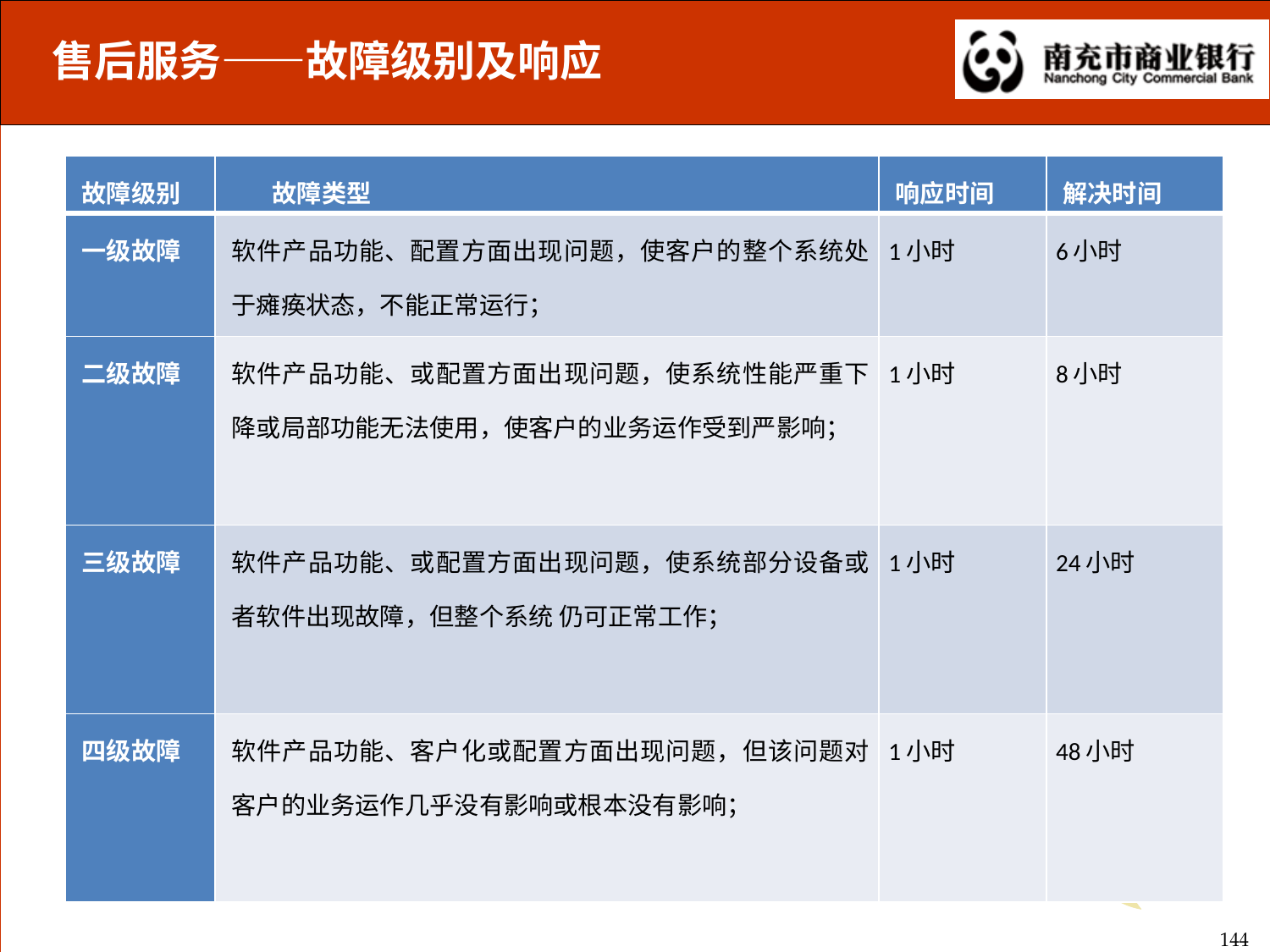

售后服务——故障级别及响应
| 故障级别 | 故障类型 | 响应时间 | 解决时间 |
| --- | --- | --- | --- |
| 一级故障 | 软件产品功能、配置方面出现问题，使客户的整个系统处于瘫痪状态，不能正常运行； | 1小时 | 6小时 |
| 二级故障 | 软件产品功能、或配置方面出现问题，使系统性能严重下降或局部功能无法使用，使客户的业务运作受到严影响； | 1小时 | 8小时 |
| 三级故障 | 软件产品功能、或配置方面出现问题，使系统部分设备或者软件出现故障，但整个系统 仍可正常工作； | 1小时 | 24小时 |
| 四级故障 | 软件产品功能、客户化或配置方面出现问题，但该问题对客户的业务运作几乎没有影响或根本没有影响； | 1小时 | 48小时 |
144
144